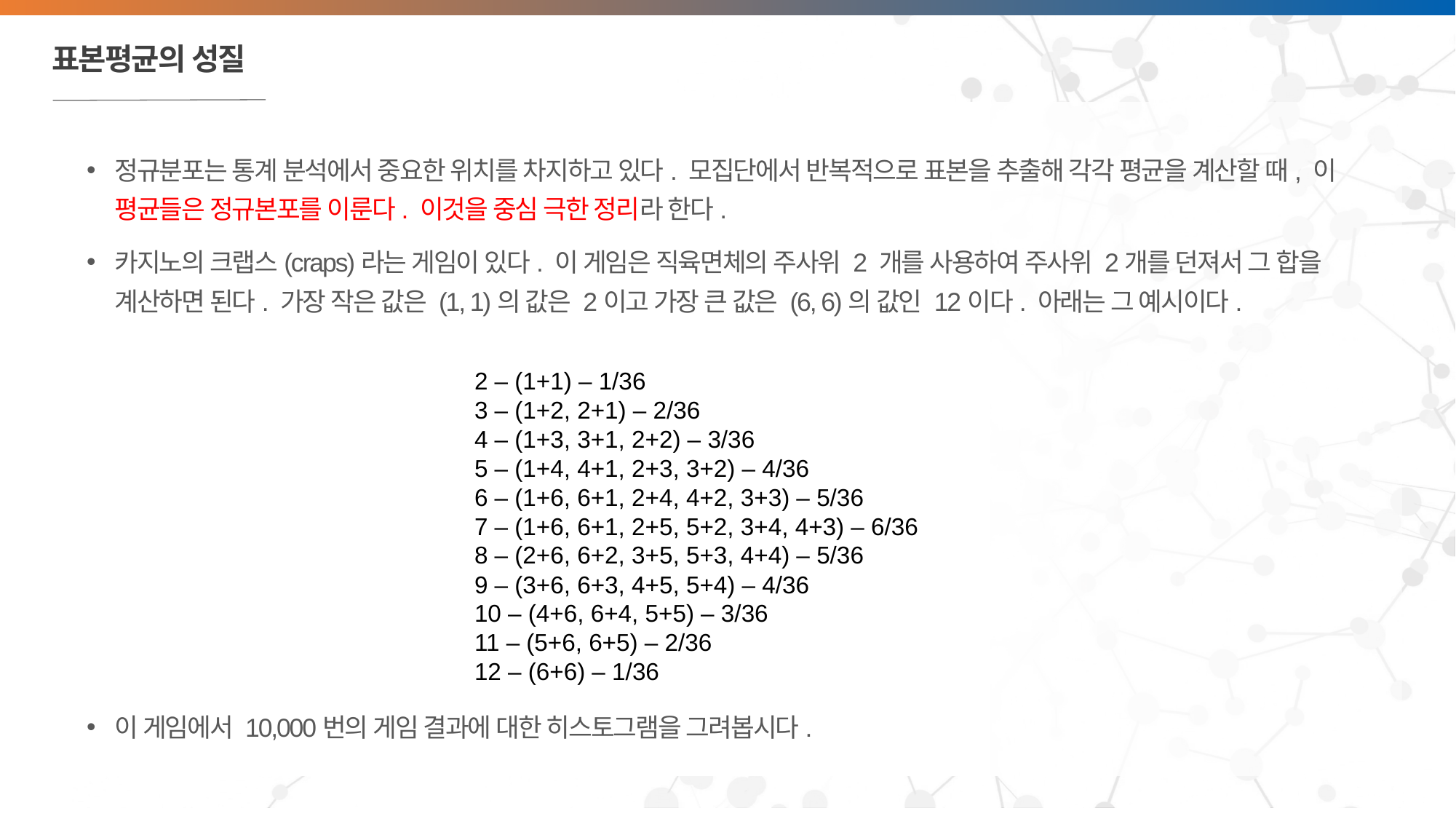

# 표본평균의 성질

정규분포는 통계 분석에서 중요한 위치를 차지하고 있다. 모집단에서 반복적으로 표본을 추출해 각각 평균을 계산할 때, 이 평균들은 정규본포를 이룬다. 이것을 중심 극한 정리라 한다.
카지노의 크랩스(craps)라는 게임이 있다. 이 게임은 직육면체의 주사위 2 개를 사용하여 주사위 2개를 던져서 그 합을 계산하면 된다. 가장 작은 값은 (1, 1)의 값은 2이고 가장 큰 값은 (6, 6)의 값인 12이다. 아래는 그 예시이다.

이 게임에서 10,000번의 게임 결과에 대한 히스토그램을 그려봅시다.
2 – (1+1) – 1/36
3 – (1+2, 2+1) – 2/36
4 – (1+3, 3+1, 2+2) – 3/36
5 – (1+4, 4+1, 2+3, 3+2) – 4/36
6 – (1+6, 6+1, 2+4, 4+2, 3+3) – 5/36
7 – (1+6, 6+1, 2+5, 5+2, 3+4, 4+3) – 6/36
8 – (2+6, 6+2, 3+5, 5+3, 4+4) – 5/36
9 – (3+6, 6+3, 4+5, 5+4) – 4/36
10 – (4+6, 6+4, 5+5) – 3/36
11 – (5+6, 6+5) – 2/36
12 – (6+6) – 1/36